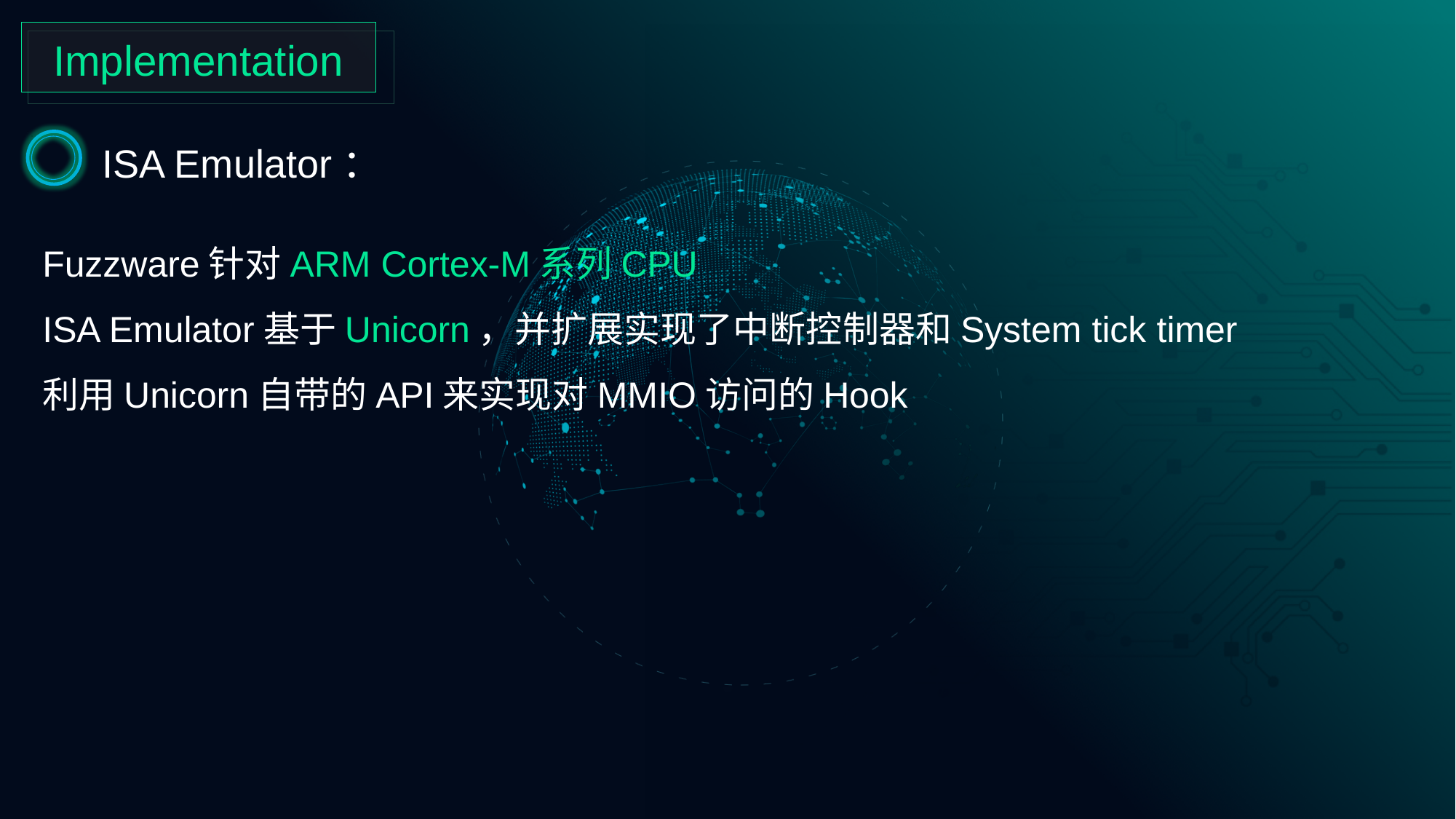

Implementation

ISA Emulator：
Fuzzware针对ARM Cortex-M系列CPU
ISA Emulator基于Unicorn，并扩展实现了中断控制器和System tick timer
利用Unicorn自带的API来实现对MMIO访问的Hook